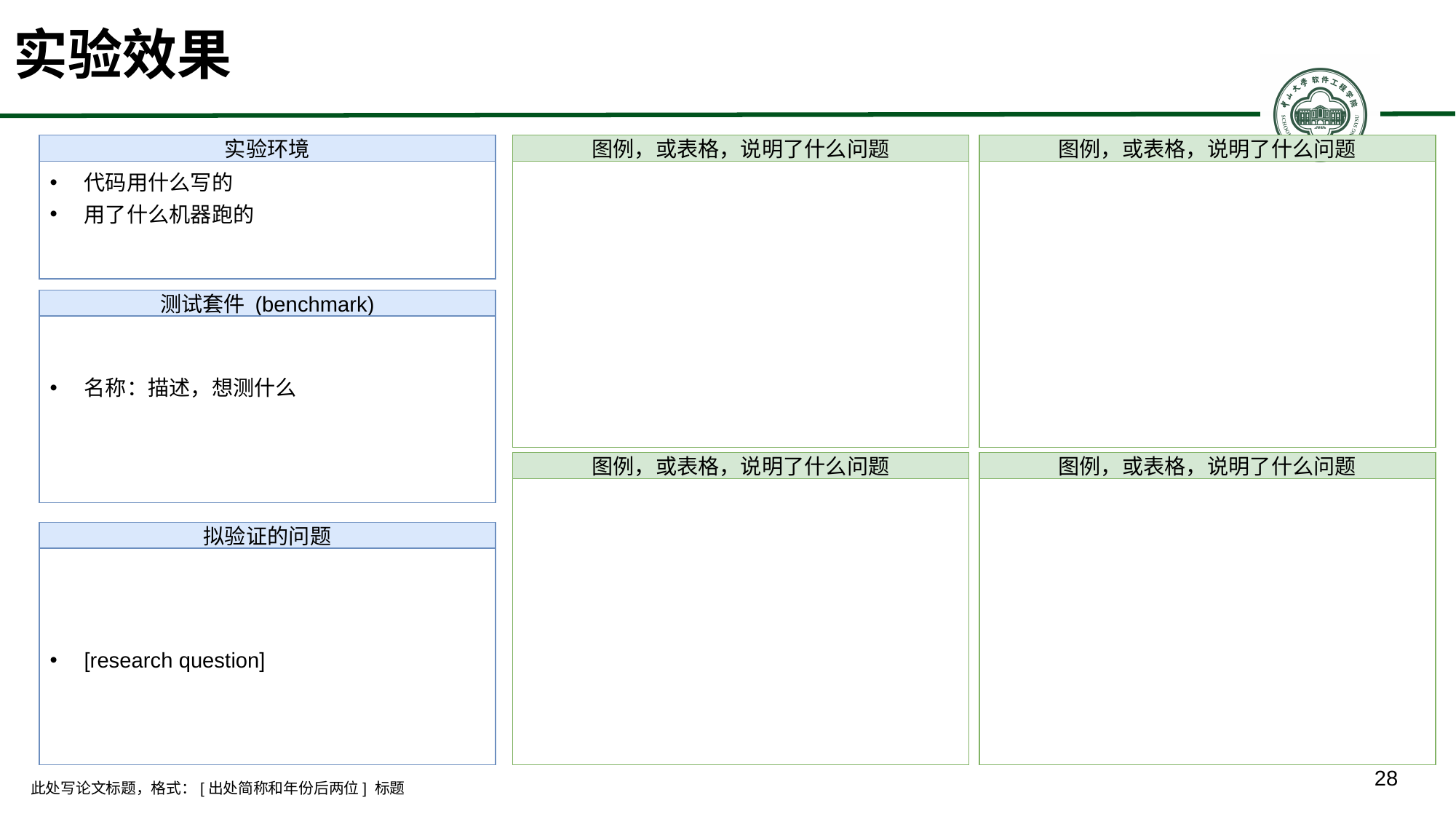

# 实验效果

实验环境

代码用什么写的
用了什么机器跑的

图例，或表格，说明了什么问题

图例，或表格，说明了什么问题

测试套件 (benchmark)
名称：描述，想测什么

图例，或表格，说明了什么问题

图例，或表格，说明了什么问题

拟验证的问题
[research question]

此处写论文标题，格式：[出处简称和年份后两位] 标题
28